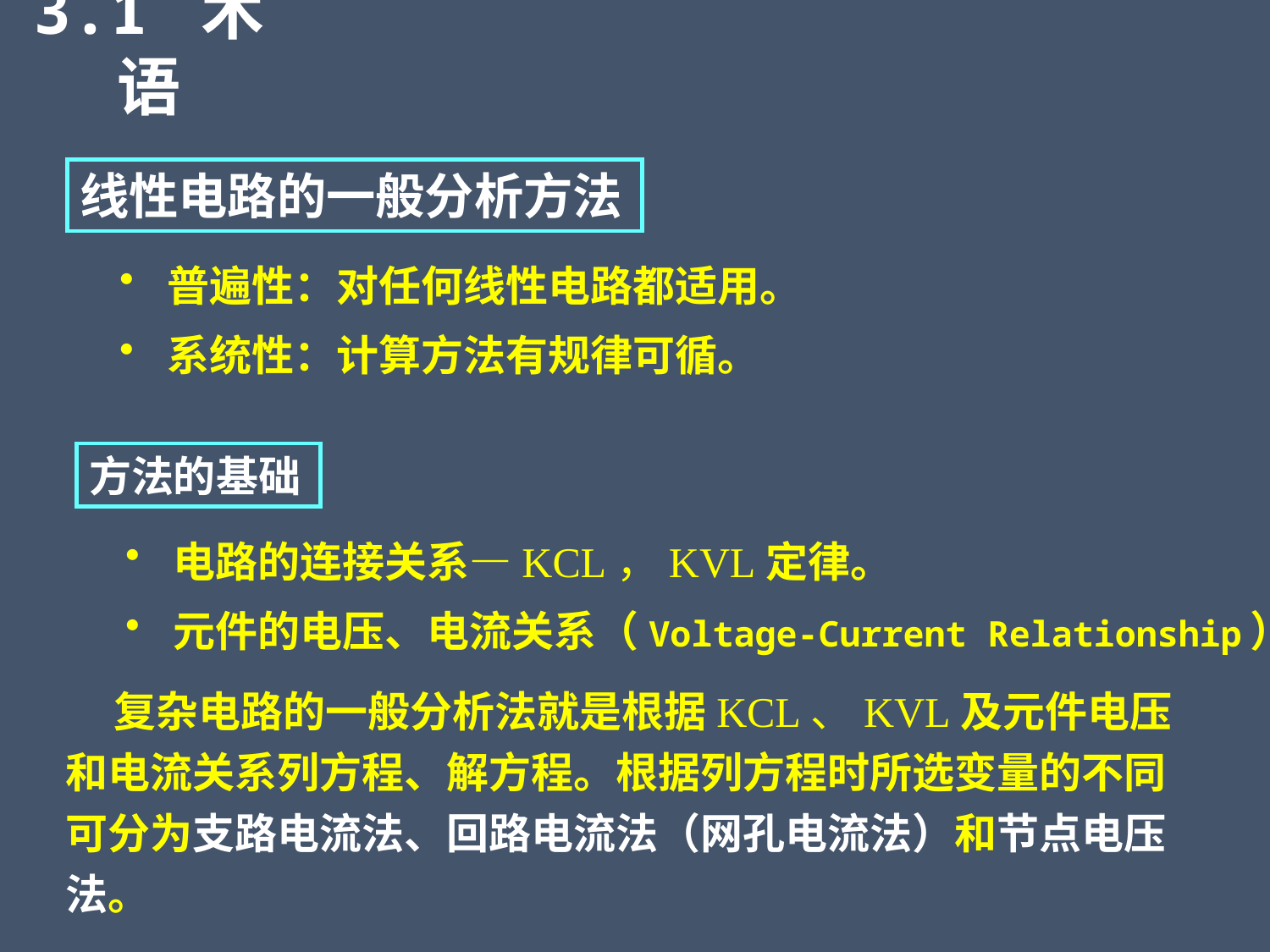

3.1 术语
线性电路的一般分析方法
普遍性：对任何线性电路都适用。
系统性：计算方法有规律可循。
方法的基础
电路的连接关系—KCL，KVL定律。
元件的电压、电流关系（Voltage-Current Relationship）。
    复杂电路的一般分析法就是根据KCL、KVL及元件电压和电流关系列方程、解方程。根据列方程时所选变量的不同可分为支路电流法、回路电流法（网孔电流法）和节点电压法。